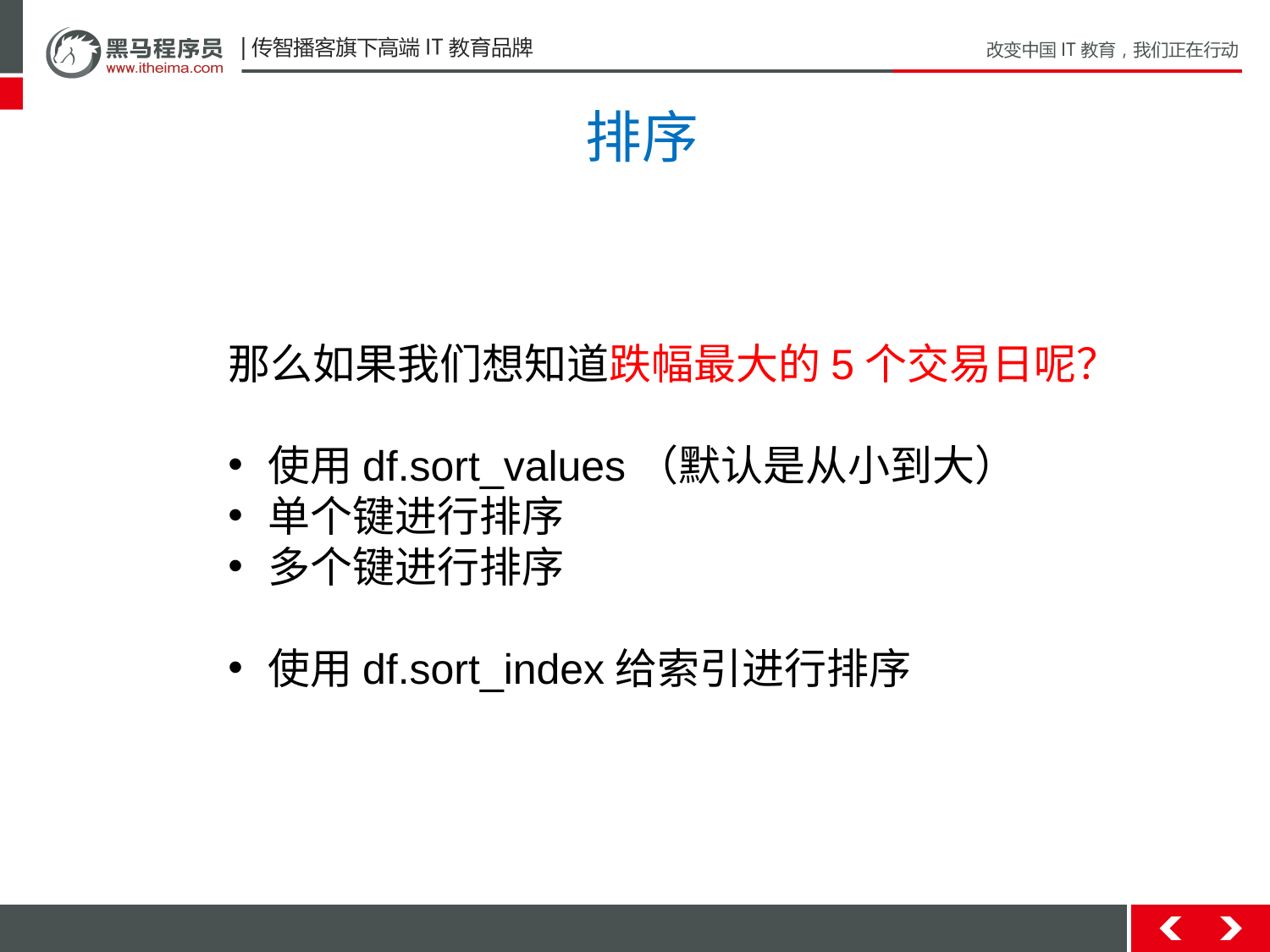

排序
那么如果我们想知道跌幅最大的5个交易日呢？

使用df.sort_values（默认是从小到大）
单个键进行排序
多个键进行排序

使用df.sort_index给索引进行排序